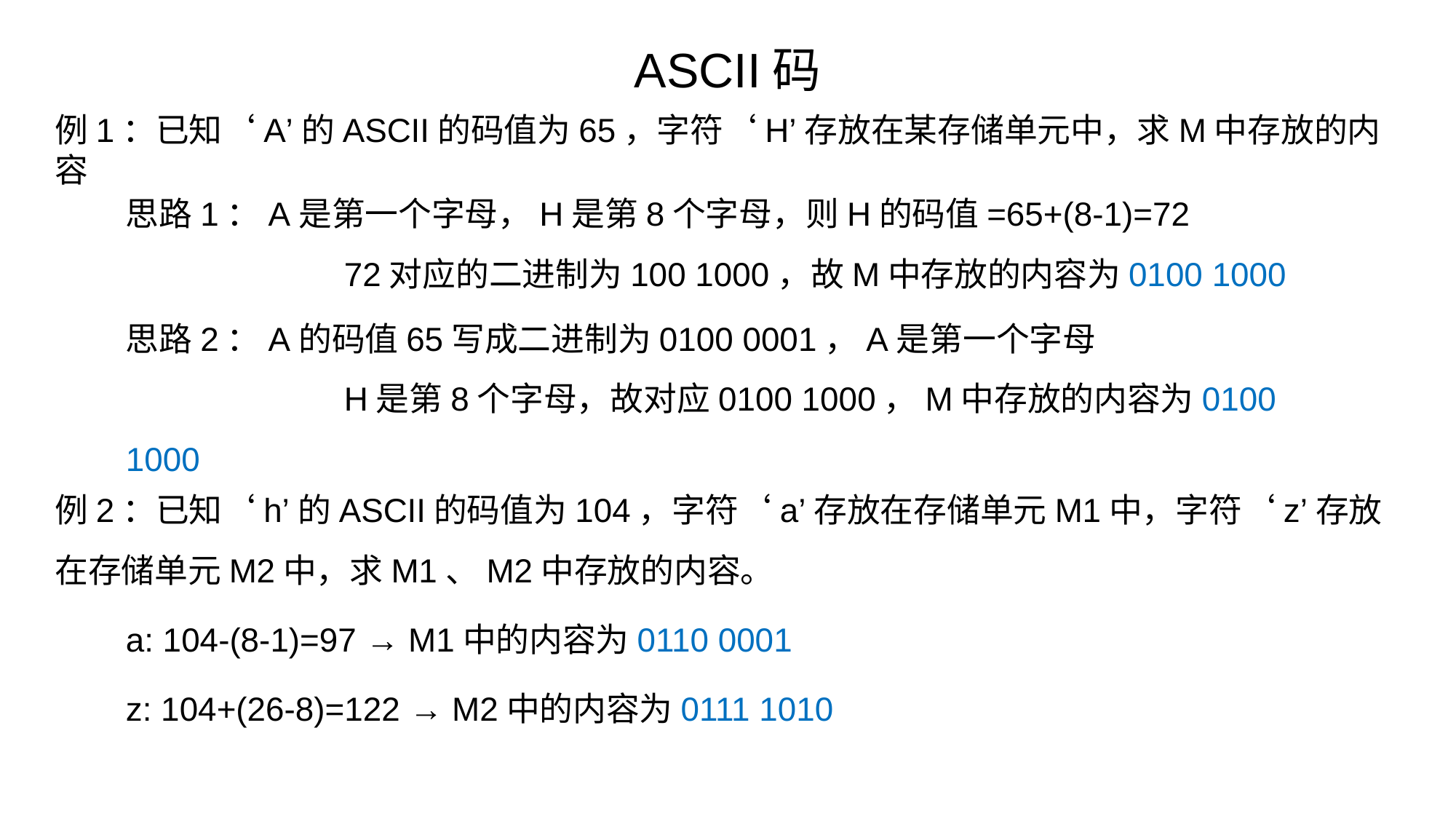

ASCII码
例1：已知‘A’的ASCII的码值为65，字符‘H’存放在某存储单元中，求M中存放的内容
思路1：A是第一个字母，H是第8个字母，则H的码值=65+(8-1)=72
		72对应的二进制为100 1000，故M中存放的内容为0100 1000
思路2：A的码值65写成二进制为0100 0001，A是第一个字母
		H是第8个字母，故对应0100 1000，M中存放的内容为0100 1000
例2：已知‘h’的ASCII的码值为104，字符‘a’存放在存储单元M1中，字符‘z’存放在存储单元M2中，求M1、M2中存放的内容。
a: 104-(8-1)=97 → M1中的内容为0110 0001
z: 104+(26-8)=122 → M2中的内容为0111 1010